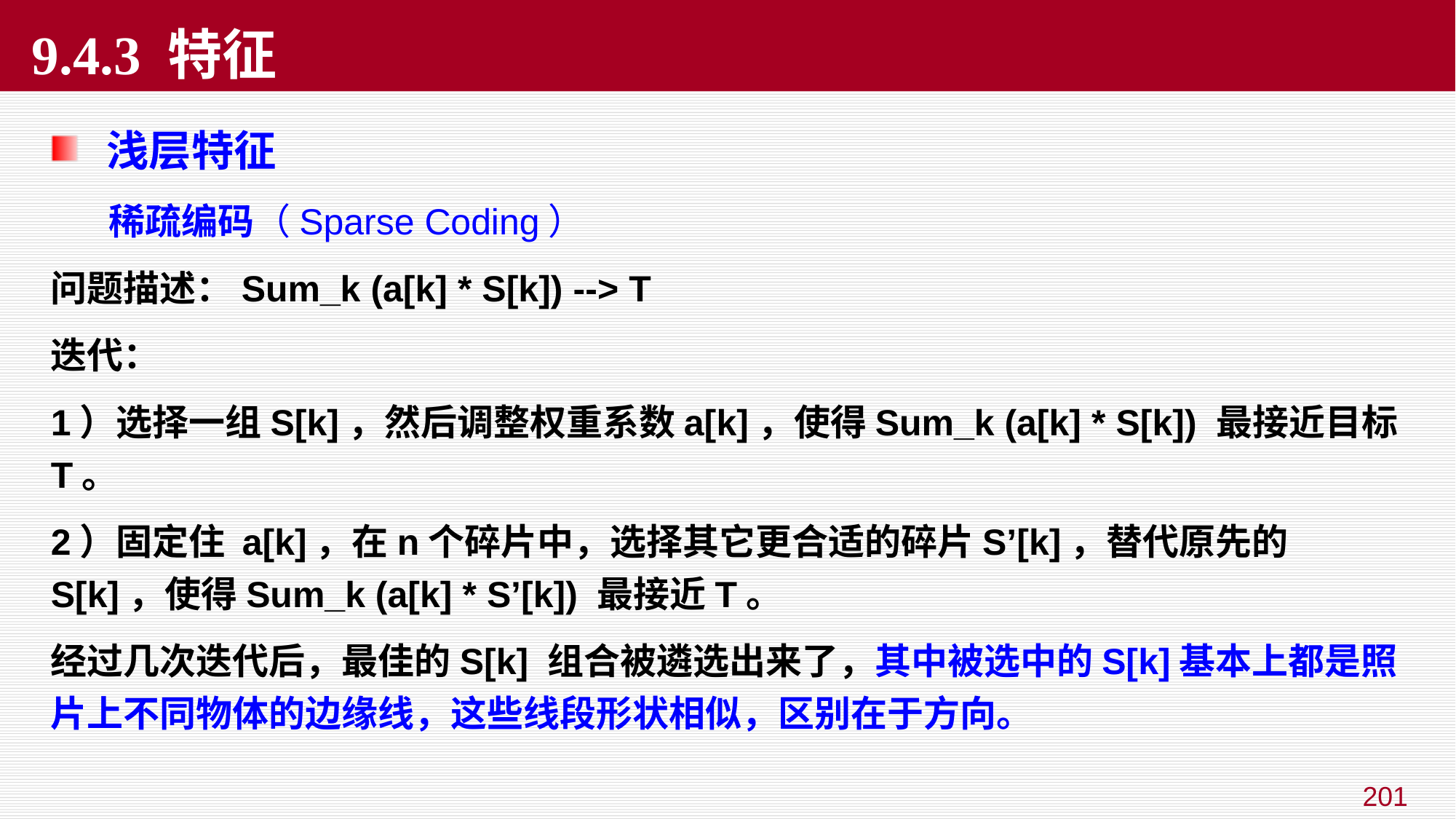

# 9.4.3 特征
浅层特征
      稀疏编码（Sparse Coding）
问题描述：Sum_k (a[k] * S[k]) --> T
迭代：
1）选择一组S[k]，然后调整权重系数a[k]，使得Sum_k (a[k] * S[k]) 最接近目标 T。
2）固定住 a[k]，在n个碎片中，选择其它更合适的碎片S’[k]，替代原先的S[k]，使得Sum_k (a[k] * S’[k]) 最接近T。
经过几次迭代后，最佳的S[k] 组合被遴选出来了，其中被选中的S[k]基本上都是照片上不同物体的边缘线，这些线段形状相似，区别在于方向。

201